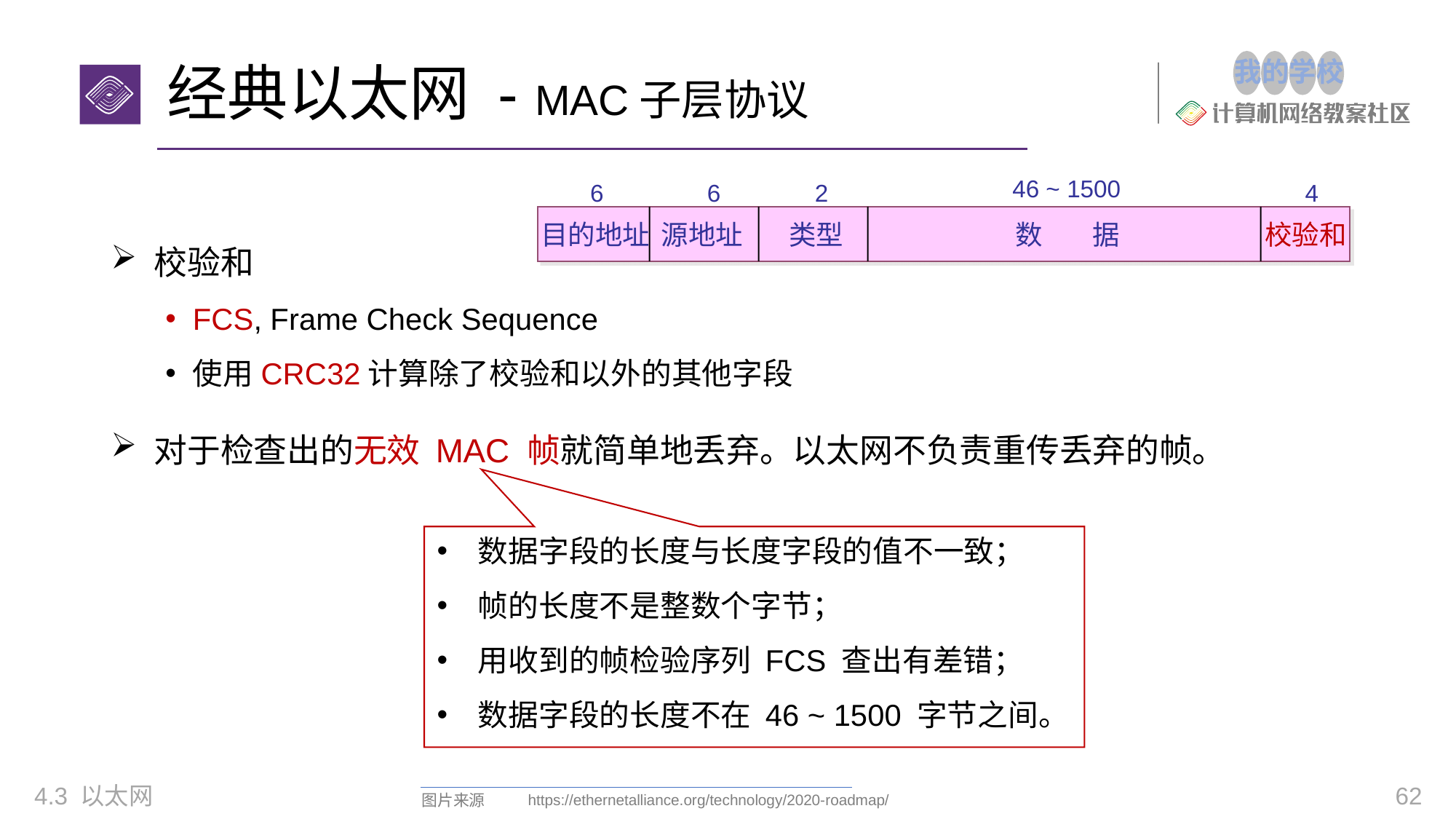

# 经典以太网 - MAC子层协议
46 ~ 1500
6
6
2
4

目的地址
源地址
类型
数        据
校验和
校验和
FCS, Frame Check Sequence
使用CRC32计算除了校验和以外的其他字段
对于检查出的无效 MAC 帧就简单地丢弃。以太网不负责重传丢弃的帧。

数据字段的长度与长度字段的值不一致；
帧的长度不是整数个字节；
用收到的帧检验序列 FCS 查出有差错；
数据字段的长度不在 46 ~ 1500 字节之间。

62
4.3 以太网
https://ethernetalliance.org/technology/2020-roadmap/
图片来源